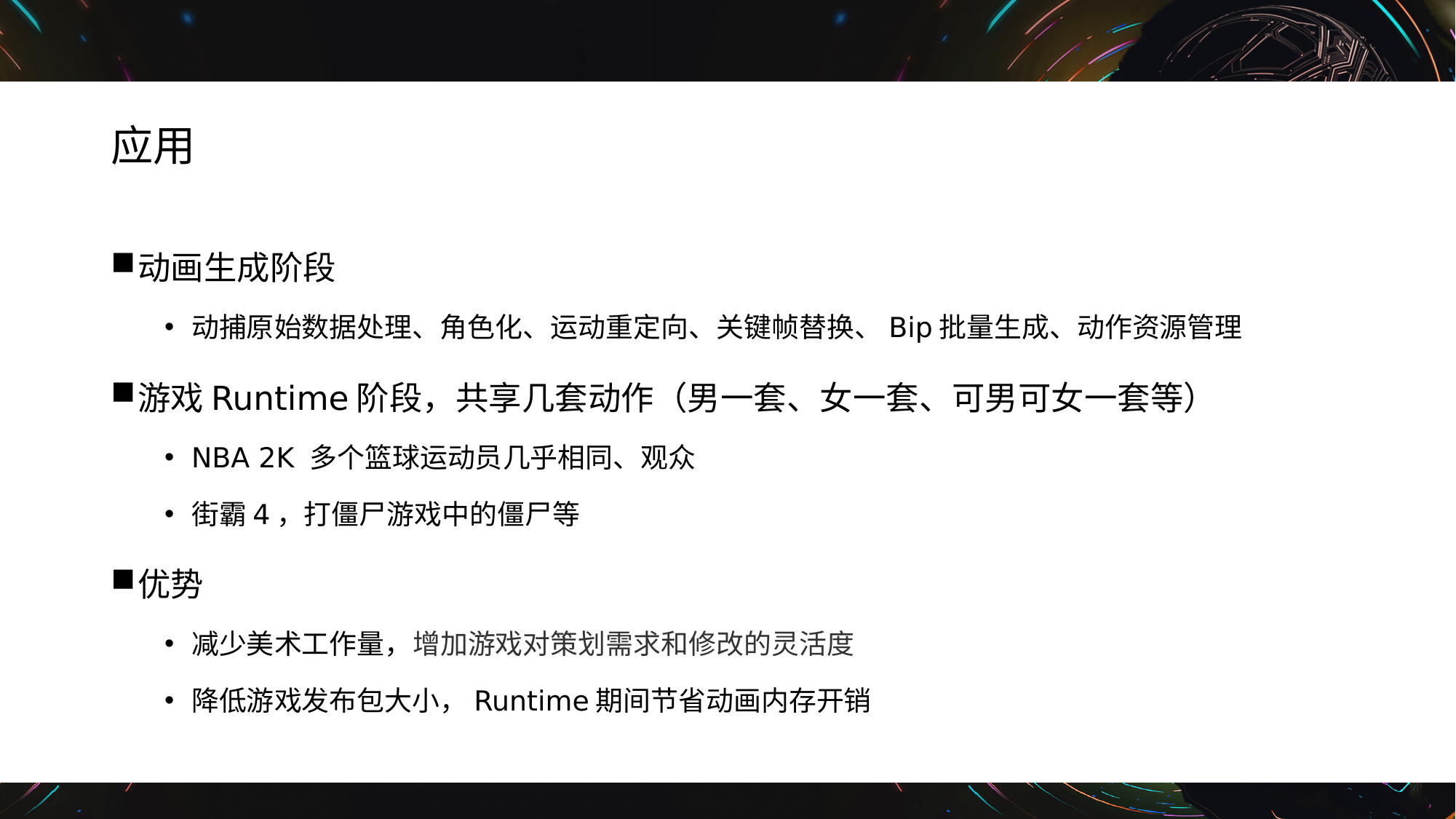

# 应用
动画生成阶段
动捕原始数据处理、角色化、运动重定向、关键帧替换、Bip批量生成、动作资源管理
游戏Runtime阶段，共享几套动作（男一套、女一套、可男可女一套等）
NBA 2K 多个篮球运动员几乎相同、观众
街霸4，打僵尸游戏中的僵尸等
优势
减少美术工作量，增加游戏对策划需求和修改的灵活度
降低游戏发布包大小，Runtime期间节省动画内存开销